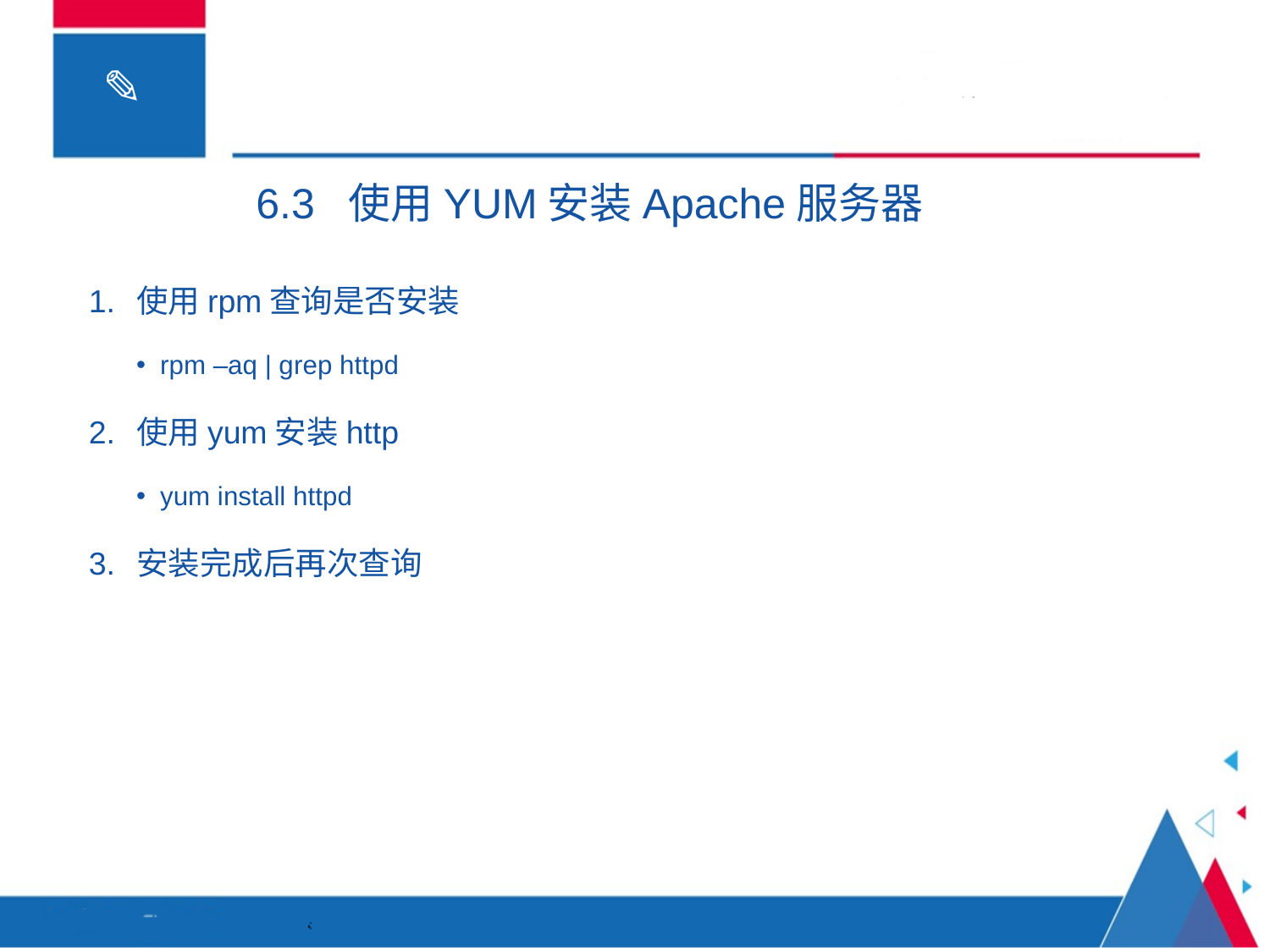

6.3  使用YUM安装Apache服务器

使用rpm查询是否安装
rpm –aq | grep httpd
使用yum安装http
yum install httpd
安装完成后再次查询